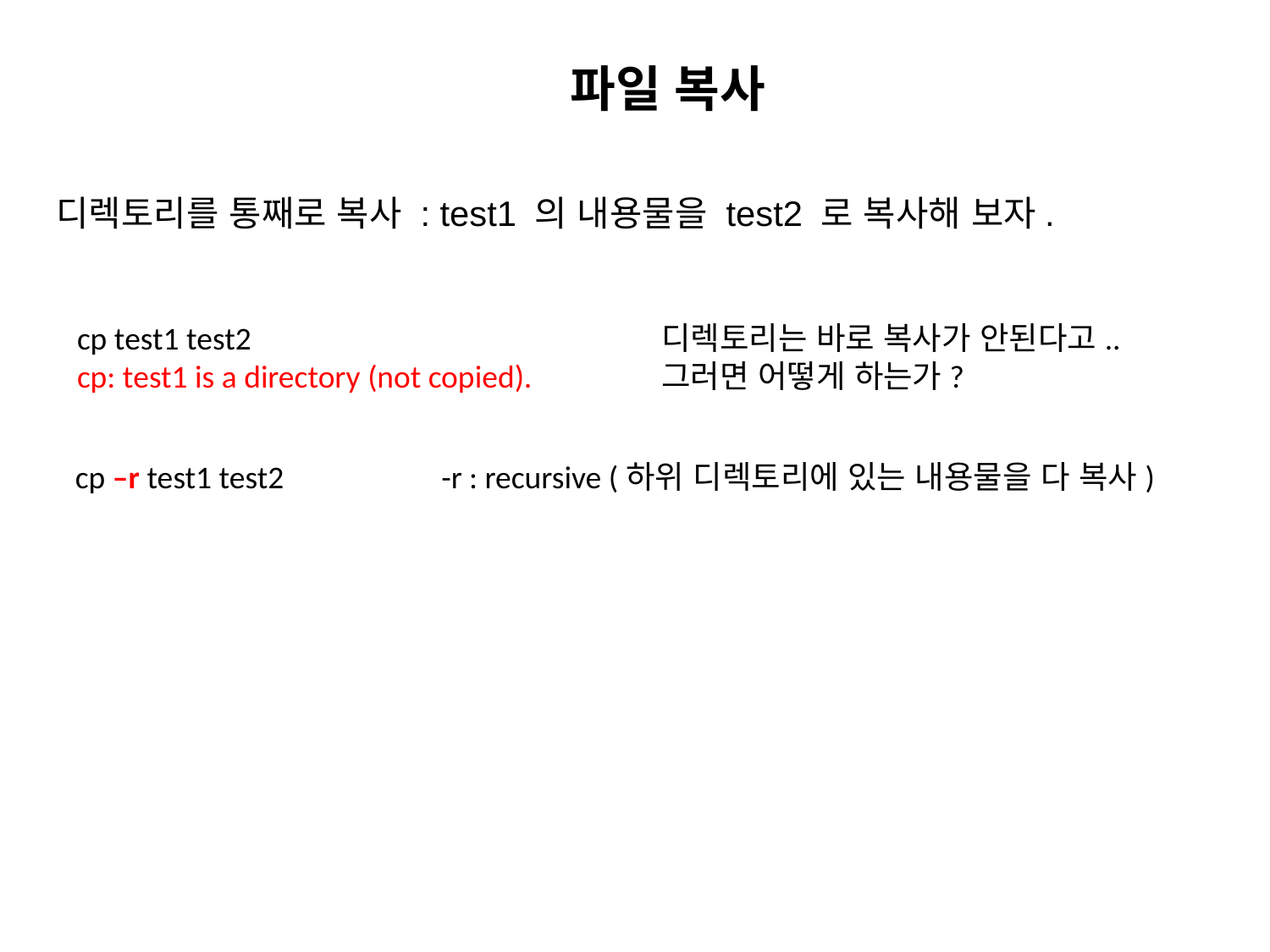

파일 복사
디렉토리를 통째로 복사 : test1 의 내용물을 test2 로 복사해 보자.
cp test1 test2
cp: test1 is a directory (not copied).

디렉토리는 바로 복사가 안된다고..
그러면 어떻게 하는가?
cp –r test1 test2
-r : recursive (하위 디렉토리에 있는 내용물을 다 복사)